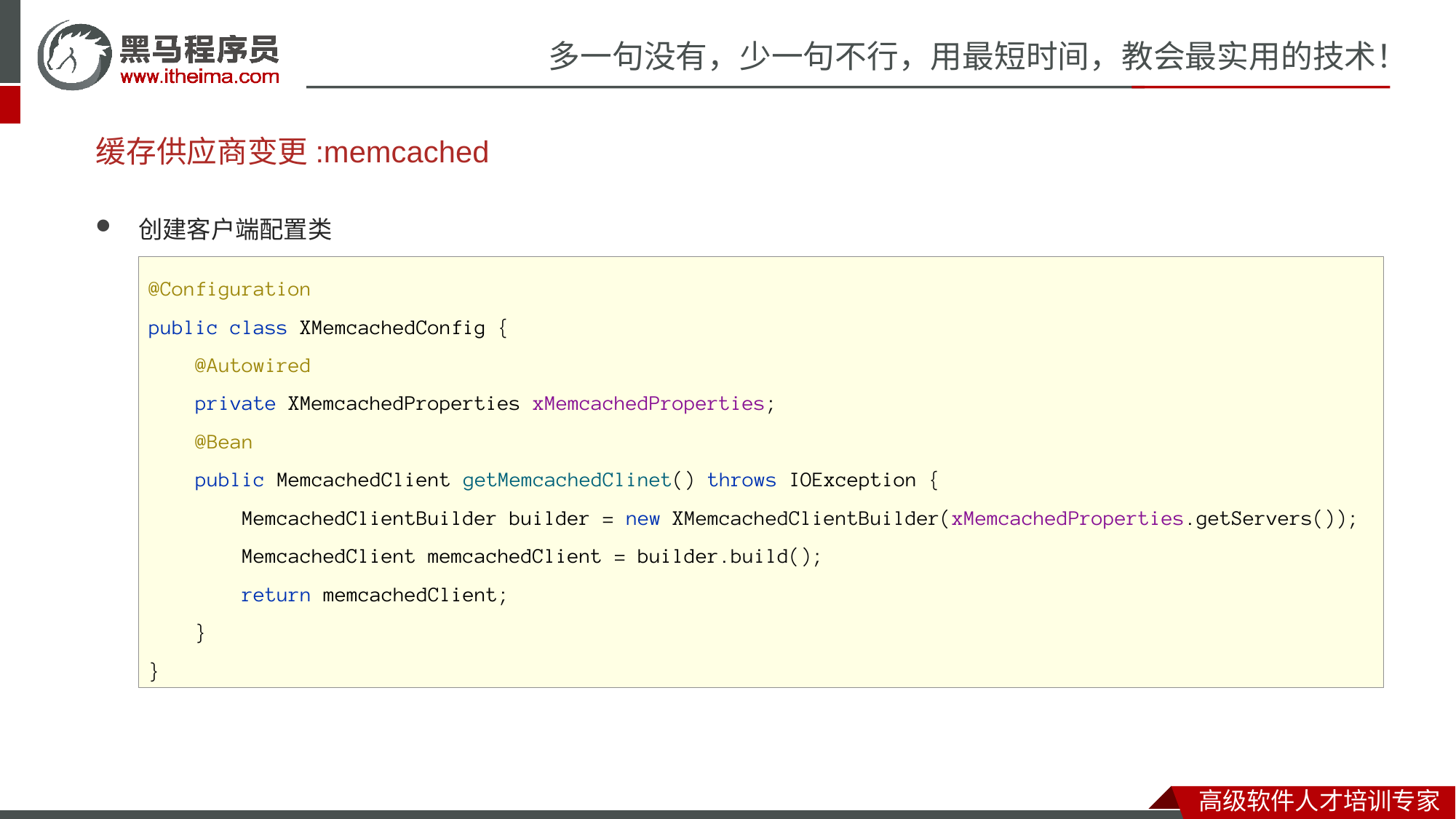

# 缓存供应商变更:memcached
创建客户端配置类
@Configuration
public class XMemcachedConfig {
    @Autowired
    private XMemcachedProperties xMemcachedProperties;
    @Bean
    public MemcachedClient getMemcachedClinet() throws IOException {
        MemcachedClientBuilder builder = new XMemcachedClientBuilder(xMemcachedProperties.getServers());
        MemcachedClient memcachedClient = builder.build();
        return memcachedClient;
    }
}